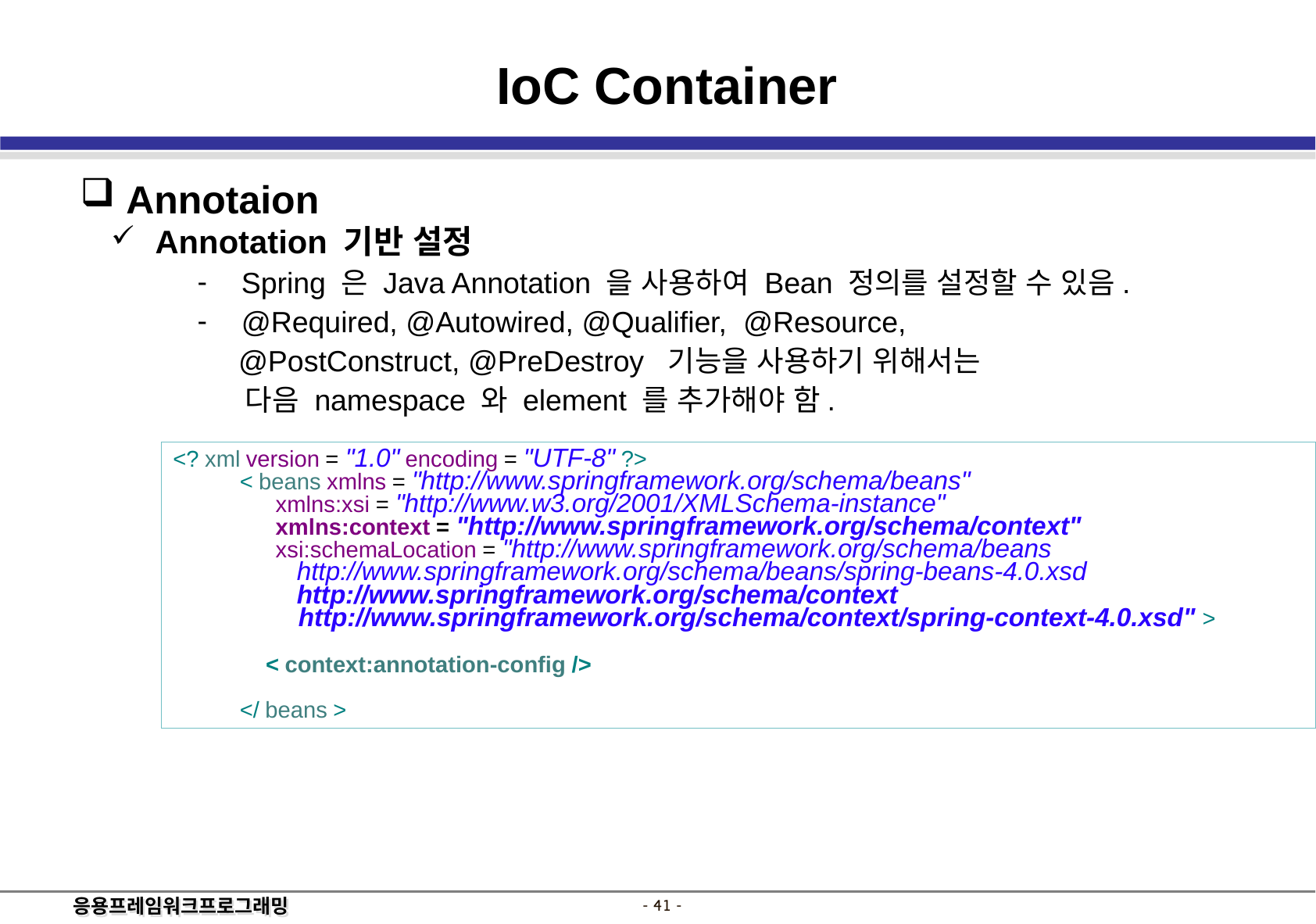

IoC Container
 Annotaion
  Annotation 기반 설정
Spring 은 Java Annotation 을 사용하여 Bean 정의를 설정할 수 있음.
@Required, @Autowired, @Qualifier,  @Resource,
     @PostConstruct, @PreDestroy  기능을 사용하기 위해서는
     다음 namespace 와 element 를 추가해야 함.
<? xml version = "1.0" encoding = "UTF-8" ?>
			< beans xmlns = "http://www.springframework.org/schema/beans"
					xmlns:xsi = "http://www.w3.org/2001/XMLSchema-instance"
					xmlns:context = "http://www.springframework.org/schema/context"
					xsi:schemaLocation = "http://www.springframework.org/schema/beans
						http://www.springframework.org/schema/beans/spring-beans-4.0.xsd
						http://www.springframework.org/schema/context
							http://www.springframework.org/schema/context/spring-context-4.0.xsd" >

				< context:annotation-config />

			</ beans >
- 41 -